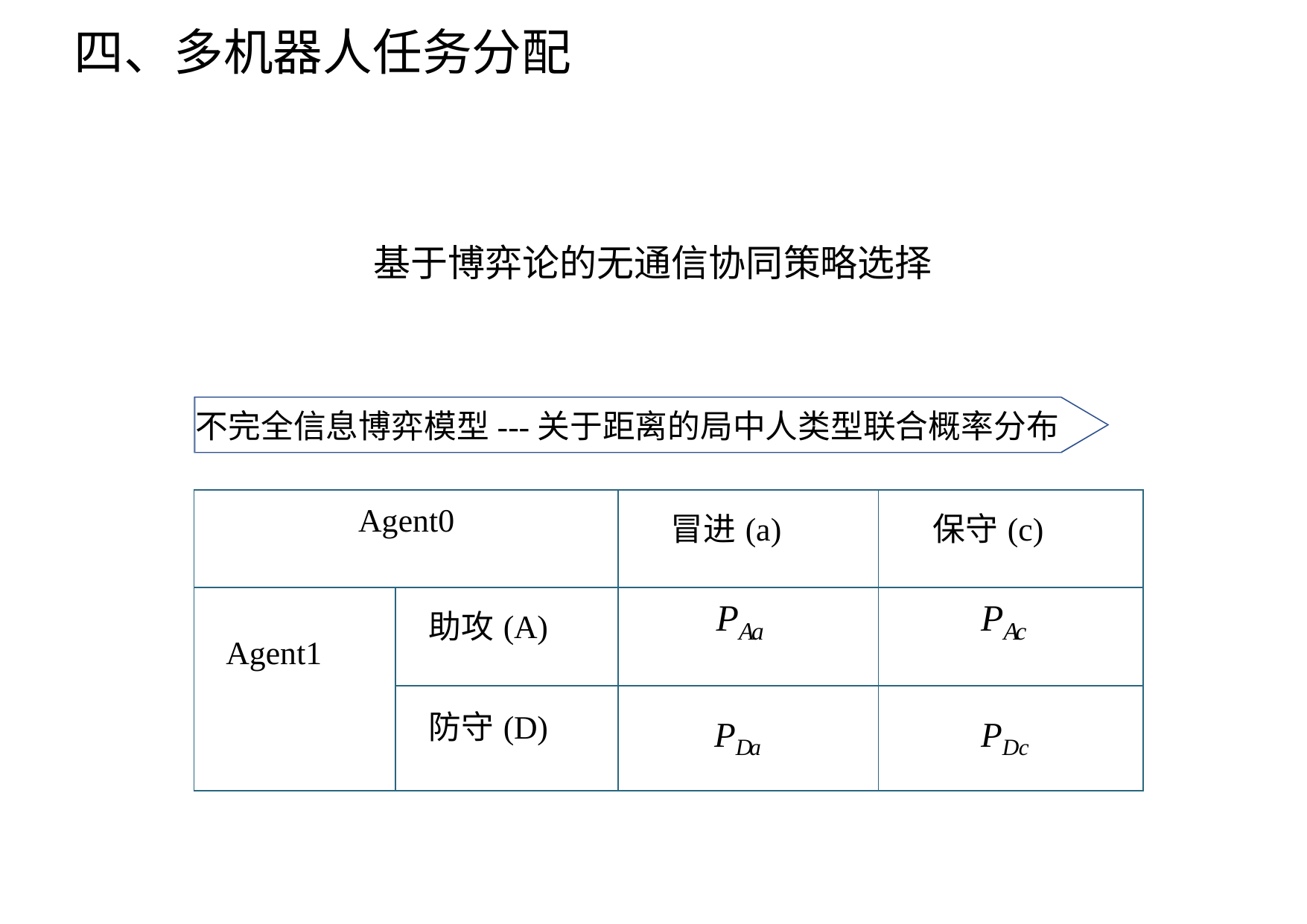

四、多机器人任务分配
基于博弈论的无通信协同策略选择

不完全信息博弈模型---关于距离的局中人类型联合概率分布
| Agent0 |  | 冒进(a) | 保守(c) |
| --- | --- | --- | --- |
| Agent1 | 助攻(A) | PAa | PAc |
|  | 防守(D) | PDa | PDc |